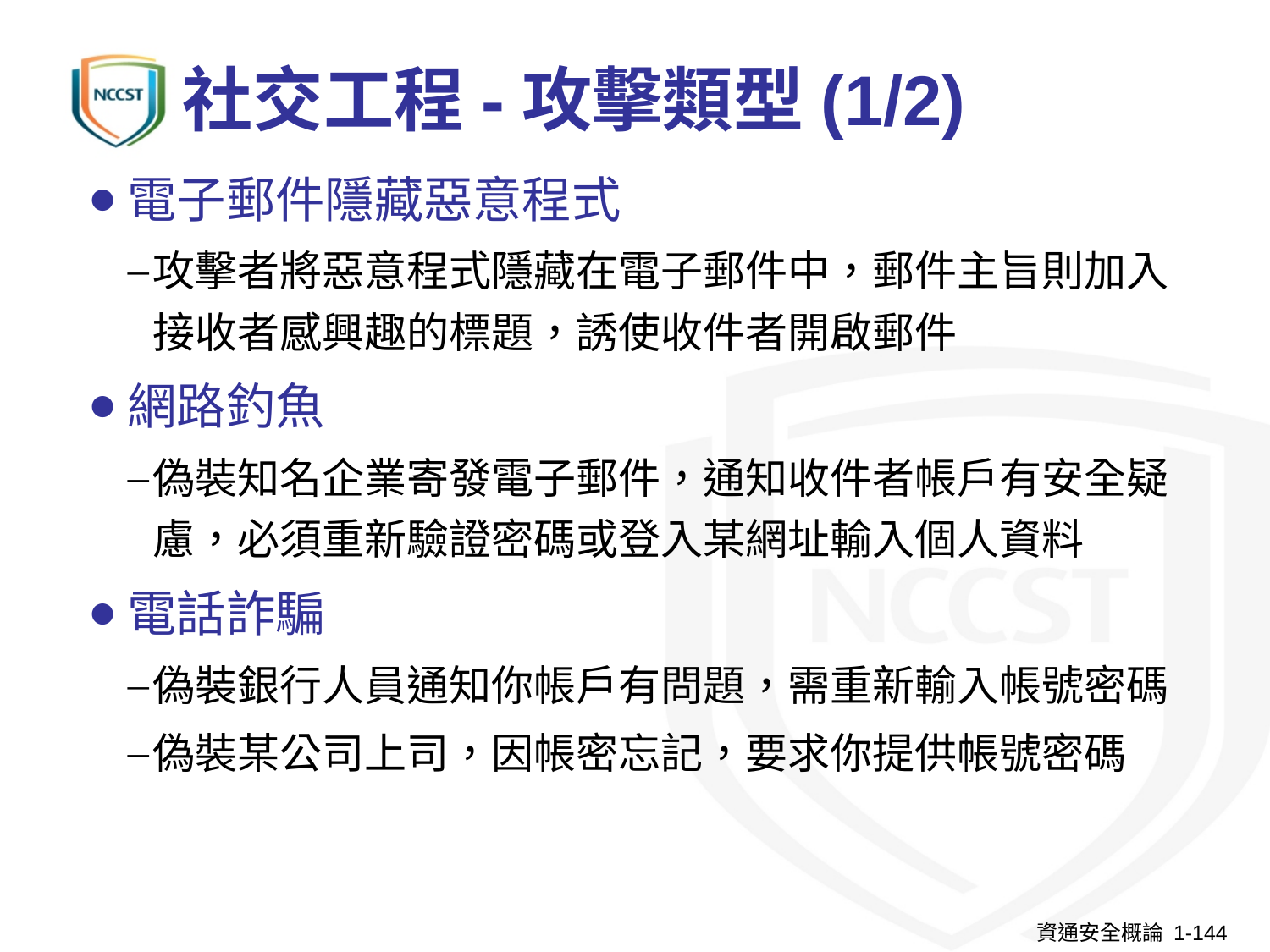

# 社交工程-攻擊類型(1/2)
電子郵件隱藏惡意程式
攻擊者將惡意程式隱藏在電子郵件中，郵件主旨則加入接收者感興趣的標題，誘使收件者開啟郵件
網路釣魚
偽裝知名企業寄發電子郵件，通知收件者帳戶有安全疑慮，必須重新驗證密碼或登入某網址輸入個人資料
電話詐騙
偽裝銀行人員通知你帳戶有問題，需重新輸入帳號密碼
偽裝某公司上司，因帳密忘記，要求你提供帳號密碼